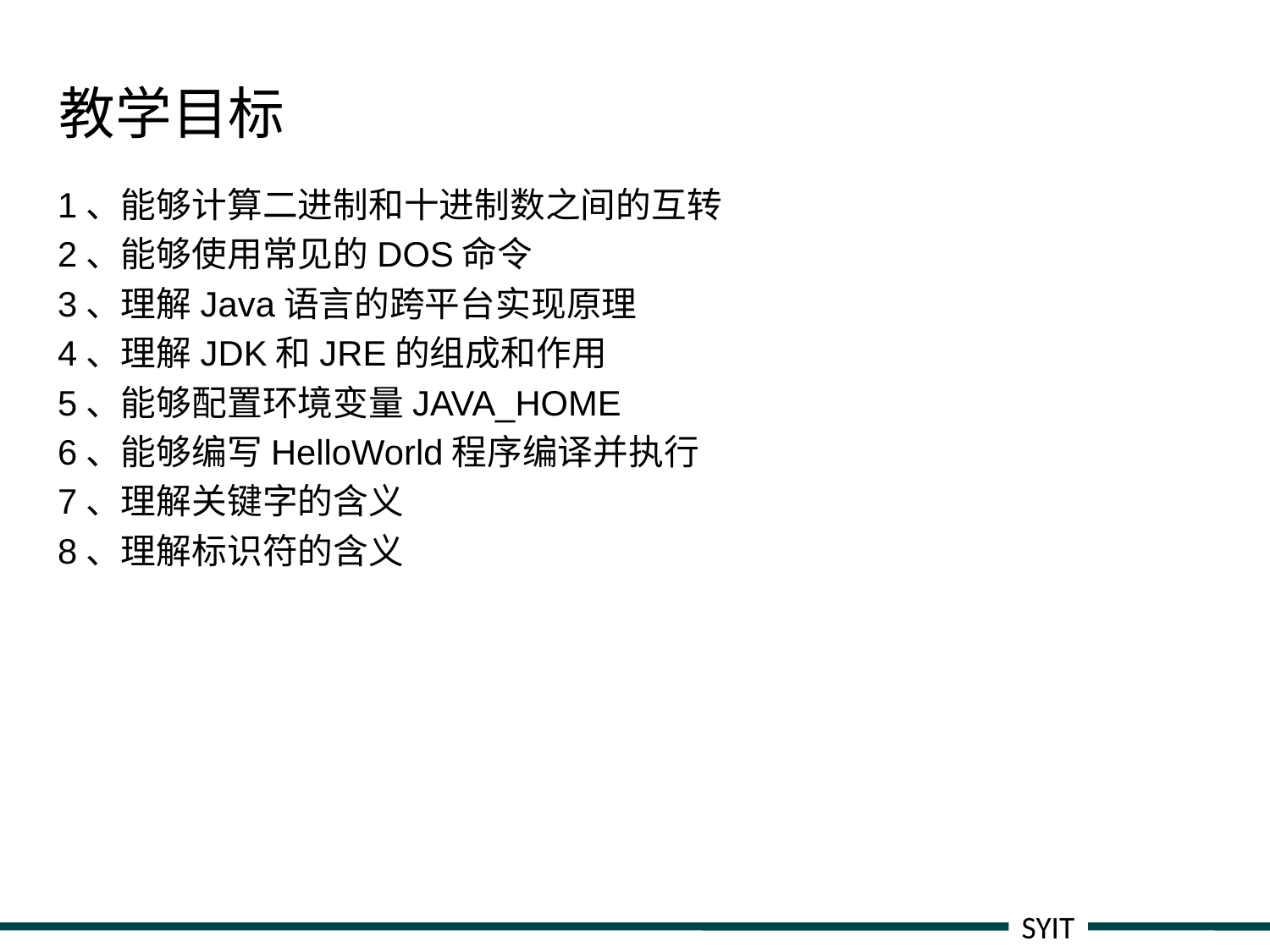

# 教学目标
1、能够计算二进制和十进制数之间的互转
2、能够使用常见的DOS命令
3、理解Java语言的跨平台实现原理
4、理解JDK和JRE的组成和作用
5、能够配置环境变量JAVA_HOME
6、能够编写HelloWorld程序编译并执行
7、理解关键字的含义
8、理解标识符的含义
SYIT